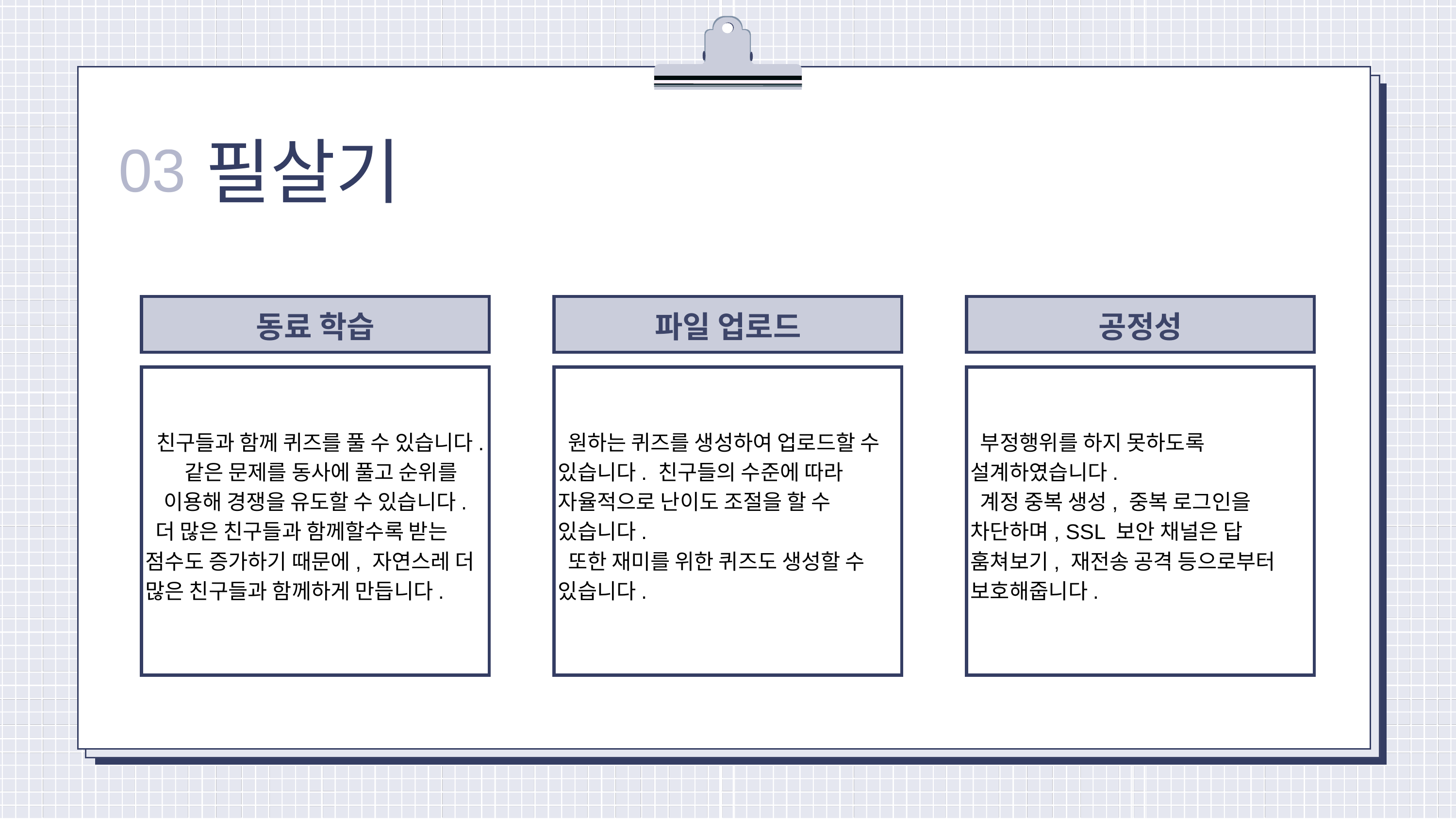

필살기
03

동료 학습
파일 업로드
공정성

 친구들과 함께 퀴즈를 풀 수 있습니다.  같은 문제를 동사에 풀고 순위를 이용해 경쟁을 유도할 수 있습니다.
 더 많은 친구들과 함께할수록 받는 점수도 증가하기 때문에, 자연스레 더 많은 친구들과 함께하게 만듭니다.

 원하는 퀴즈를 생성하여 업로드할 수 있습니다. 친구들의 수준에 따라 자율적으로 난이도 조절을 할 수 있습니다.
 또한 재미를 위한 퀴즈도 생성할 수 있습니다.

 부정행위를 하지 못하도록 설계하였습니다.
 계정 중복 생성, 중복 로그인을 차단하며, SSL 보안 채널은 답 훔쳐보기, 재전송 공격 등으로부터 보호해줍니다.